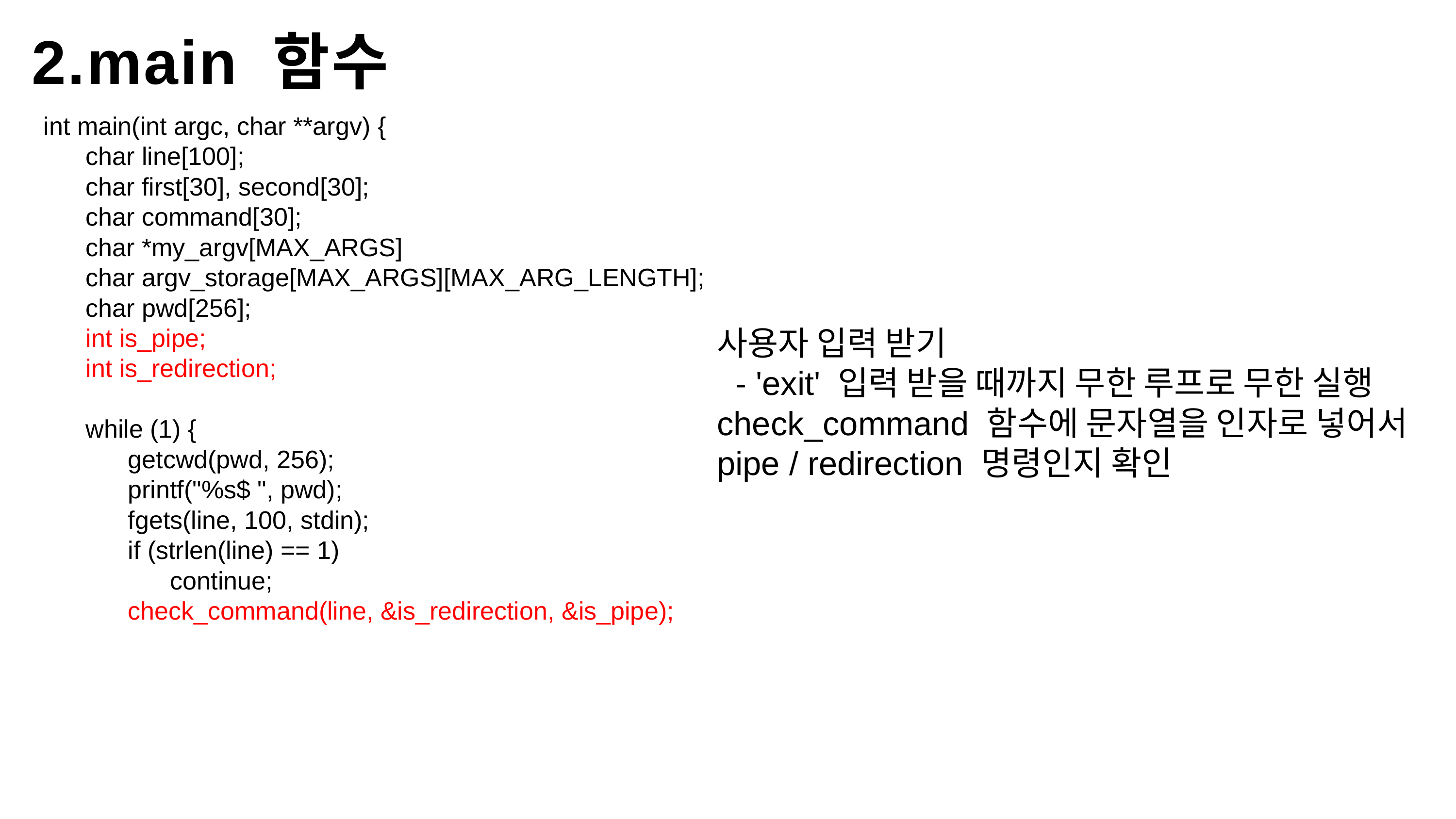

2.main 함수
int main(int argc, char **argv) {
      char line[100];
      char first[30], second[30];
      char command[30];
      char *my_argv[MAX_ARGS]
      char argv_storage[MAX_ARGS][MAX_ARG_LENGTH];
      char pwd[256];
      int is_pipe;
      int is_redirection;

      while (1) {
            getcwd(pwd, 256);
            printf("%s$ ", pwd);
            fgets(line, 100, stdin);
            if (strlen(line) == 1)
                  continue;
            check_command(line, &is_redirection, &is_pipe);

사용자 입력 받기
  - 'exit' 입력 받을 때까지 무한 루프로 무한 실행
check_command 함수에 문자열을 인자로 넣어서
pipe / redirection 명령인지 확인